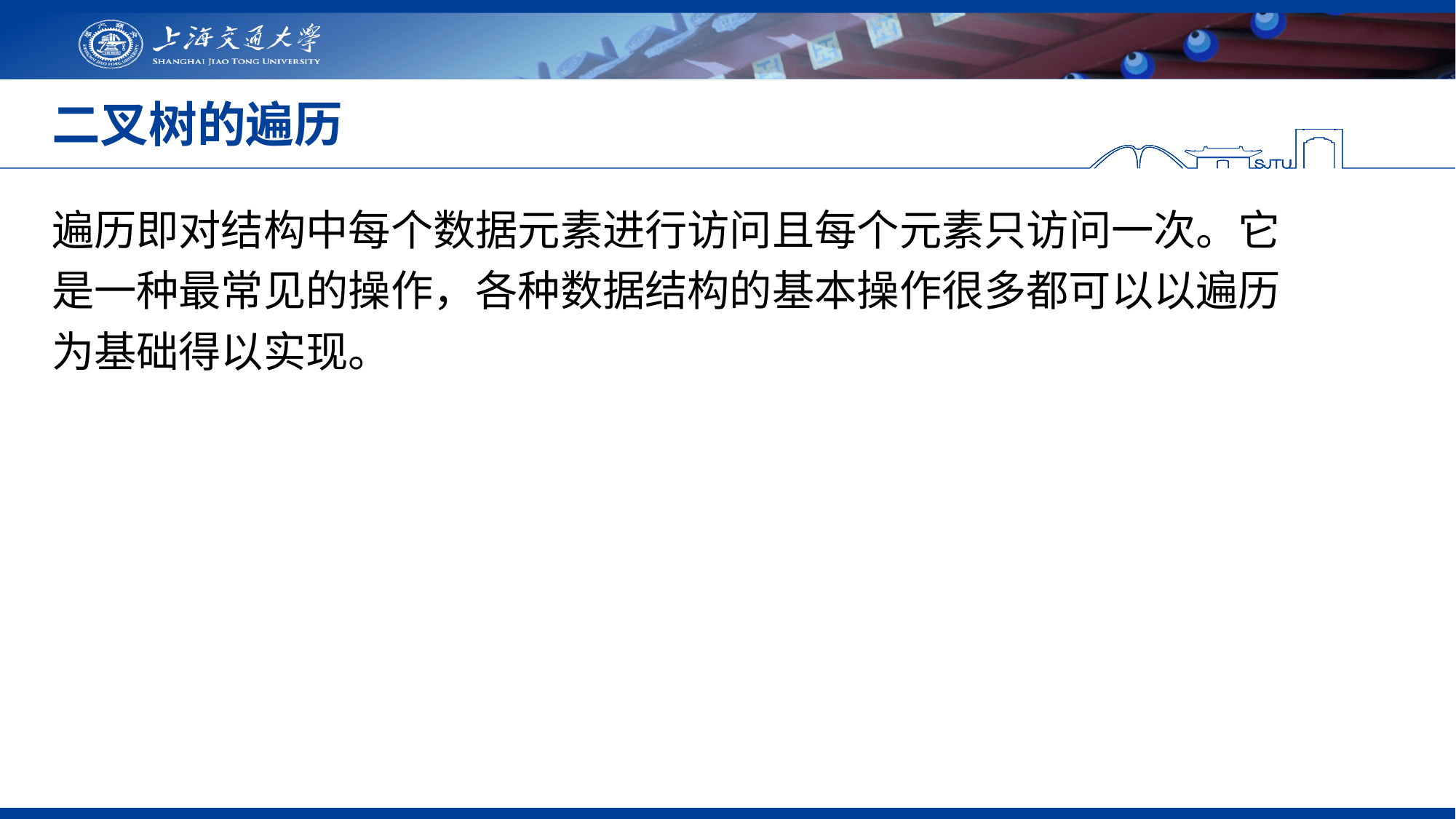

# 二叉树的遍历
遍历即对结构中每个数据元素进行访问且每个元素只访问一次。它是一种最常见的操作，各种数据结构的基本操作很多都可以以遍历为基础得以实现。